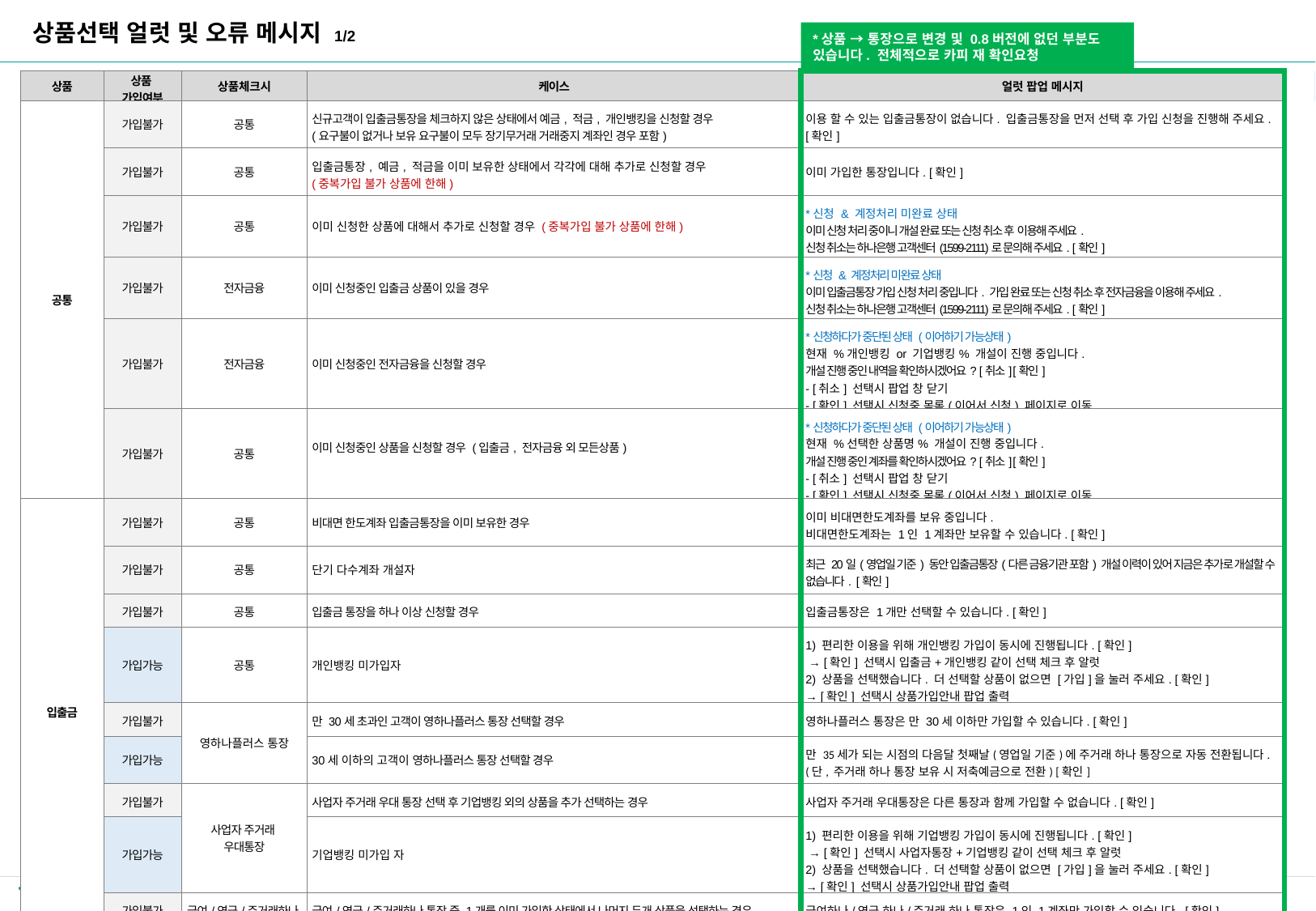

상품선택 얼럿 및 오류 메시지 1/2
*상품 → 통장으로 변경 및 0.8버전에 없던 부분도 있습니다. 전체적으로 카피 재 확인요청

[수정요약] 2023.06.30
- 외환상품 알럿케이스 추가
- 상품별 가입 불가 & 가능 알럿문구 통합 정리
| 상품 | 상품 가입여부 | 상품체크시 | 케이스 | 얼럿 팝업 메시지 |
| --- | --- | --- | --- | --- |
| 공통 | 가입불가 | 공통 | 신규고객이 입출금통장을 체크하지 않은 상태에서 예금, 적금, 개인뱅킹을 신청할 경우 (요구불이 없거나 보유 요구불이 모두 장기무거래 거래중지 계좌인 경우 포함) | 이용 할 수 있는 입출금통장이 없습니다. 입출금통장을 먼저 선택 후 가입 신청을 진행해 주세요. [확인] |
|  | 가입불가 | 공통 | 입출금통장, 예금, 적금을 이미 보유한 상태에서 각각에 대해 추가로 신청할 경우 (중복가입 불가 상품에 한해) | 이미 가입한 통장입니다. [확인] |
|  | 가입불가 | 공통 | 이미 신청한 상품에 대해서 추가로 신청할 경우 (중복가입 불가 상품에 한해) | \*신청 & 계정처리 미완료 상태 이미 신청 처리 중이니 개설 완료 또는 신청 취소 후 이용해 주세요. 신청 취소는 하나은행 고객센터(1599-2111)로 문의해 주세요. [확인] |
|  | 가입불가 | 전자금융 | 이미 신청중인 입출금 상품이 있을 경우 | \*신청 & 계정처리 미완료 상태 이미 입출금통장 가입 신청 처리 중입니다. 가입 완료 또는 신청 취소 후 전자금융을 이용해 주세요. 신청 취소는 하나은행 고객센터(1599-2111)로 문의해 주세요. [확인] |
|  | 가입불가 | 전자금융 | 이미 신청중인 전자금융을 신청할 경우 | \*신청하다가 중단된 상태 (이어하기 가능상태) 현재 %개인뱅킹 or 기업뱅킹% 개설이 진행 중입니다. 개설 진행 중인 내역을 확인하시겠어요? [취소] [확인] - [취소] 선택시 팝업 창 닫기 - [확인] 선택시 신청중 목록(이어서 신청) 페이지로 이동 |
|  | 가입불가 | 공통 | 이미 신청중인 상품을 신청할 경우 (입출금, 전자금융 외 모든상품) | \*신청하다가 중단된 상태 (이어하기 가능상태) 현재 %선택한 상품명% 개설이 진행 중입니다. 개설 진행 중인 계좌를 확인하시겠어요? [취소] [확인] - [취소] 선택시 팝업 창 닫기 - [확인] 선택시 신청중 목록(이어서 신청) 페이지로 이동 |
| 입출금 | 가입불가 | 공통 | 비대면 한도계좌 입출금통장을 이미 보유한 경우 | 이미 비대면한도계좌를 보유 중입니다. 비대면한도계좌는 1인 1계좌만 보유할 수 있습니다. [확인] |
|  | 가입불가 | 공통 | 단기 다수계좌 개설자 | 최근 20일(영업일 기준) 동안 입출금통장(다른 금융기관 포함) 개설 이력이 있어 지금은 추가로 개설할 수 없습니다. [확인] |
|  | 가입불가 | 공통 | 입출금 통장을 하나 이상 신청할 경우 | 입출금통장은 1개만 선택할 수 있습니다. [확인] |
|  | 가입가능 | 공통 | 개인뱅킹 미가입자 | 1) 편리한 이용을 위해 개인뱅킹 가입이 동시에 진행됩니다. [확인] → [확인] 선택시 입출금+개인뱅킹 같이 선택 체크 후 알럿 2) 상품을 선택했습니다. 더 선택할 상품이 없으면 [가입]을 눌러 주세요. [확인] → [확인] 선택시 상품가입안내 팝업 출력 |
|  | 가입불가 | 영하나플러스 통장 | 만 30세 초과인 고객이 영하나플러스 통장 선택할 경우 | 영하나플러스 통장은 만 30세 이하만 가입할 수 있습니다. [확인] |
|  | 가입가능 |  | 30세 이하의 고객이 영하나플러스 통장 선택할 경우 | 만 35세가 되는 시점의 다음달 첫째날(영업일 기준)에 주거래 하나 통장으로 자동 전환됩니다.(단, 주거래 하나 통장 보유 시 저축예금으로 전환) [확인] |
|  | 가입불가 | 사업자 주거래 우대통장 | 사업자 주거래 우대 통장 선택 후 기업뱅킹 외의 상품을 추가 선택하는 경우 | 사업자 주거래 우대통장은 다른 통장과 함께 가입할 수 없습니다. [확인] |
|  | 가입가능 |  | 기업뱅킹 미가입 자 | 1) 편리한 이용을 위해 기업뱅킹 가입이 동시에 진행됩니다. [확인] → [확인] 선택시 사업자통장+기업뱅킹 같이 선택 체크 후 알럿 2) 상품을 선택했습니다. 더 선택할 상품이 없으면 [가입]을 눌러 주세요. [확인] → [확인] 선택시 상품가입안내 팝업 출력 |
|  | 가입불가 | 급여/연금/주거래하나 | 급여/연금/주거래하나 통장 중 1개를 이미 가입한 상태에서 나머지 두개 상품을 선택하는 경우 | 급여하나/연금 하나/주거래 하나 통장은 1인 1계좌만 가입할 수 있습니다. [확인] |